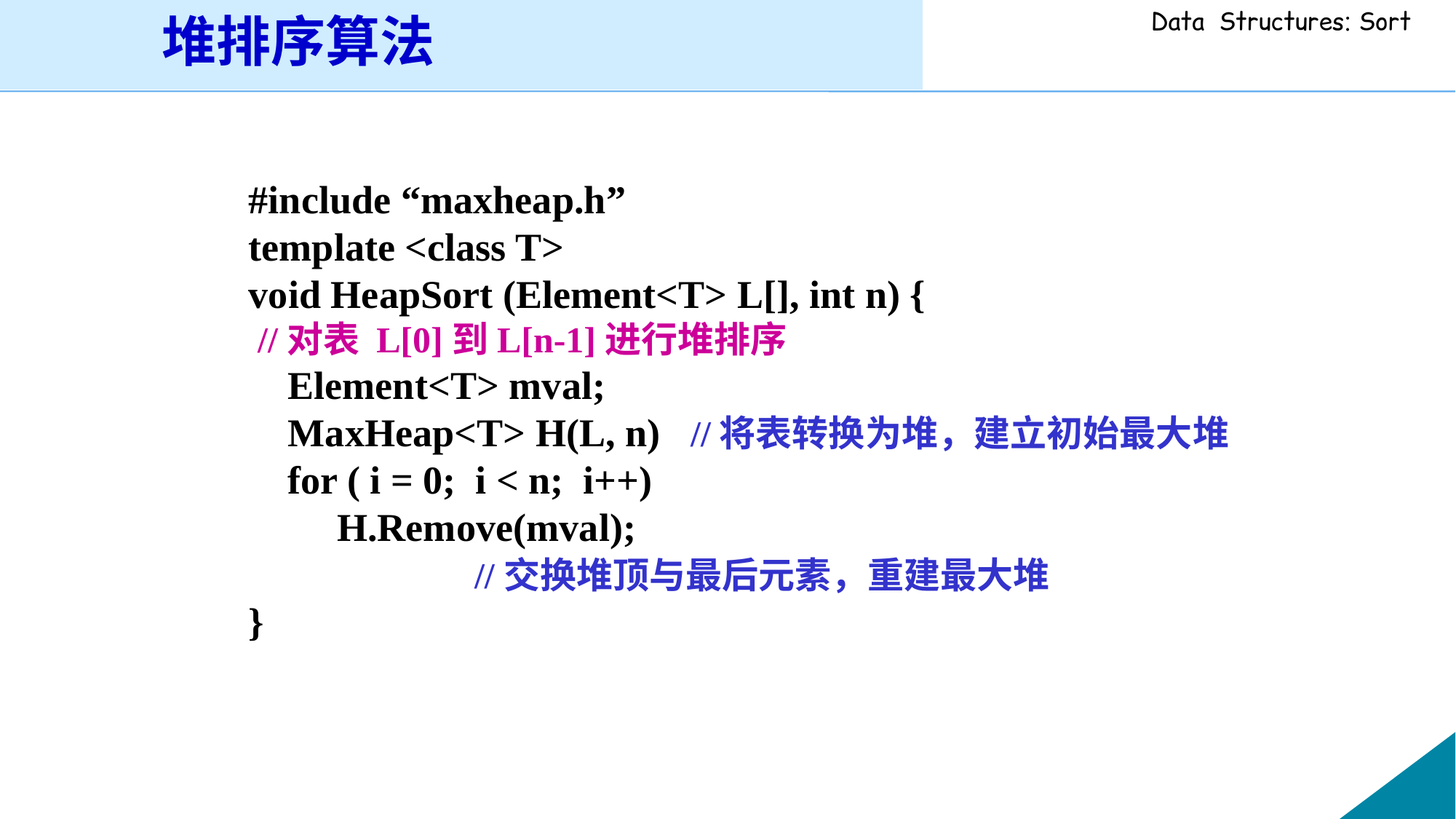

堆排序算法
#include “maxheap.h”
template <class T>
void HeapSort (Element<T> L[], int n) {
 //对表 L[0]到L[n-1]进行堆排序
    Element<T> mval;
    MaxHeap<T> H(L, n)   //将表转换为堆，建立初始最大堆
    for ( i = 0;  i < n;  i++)
         H.Remove(mval);
                       //交换堆顶与最后元素，重建最大堆
}